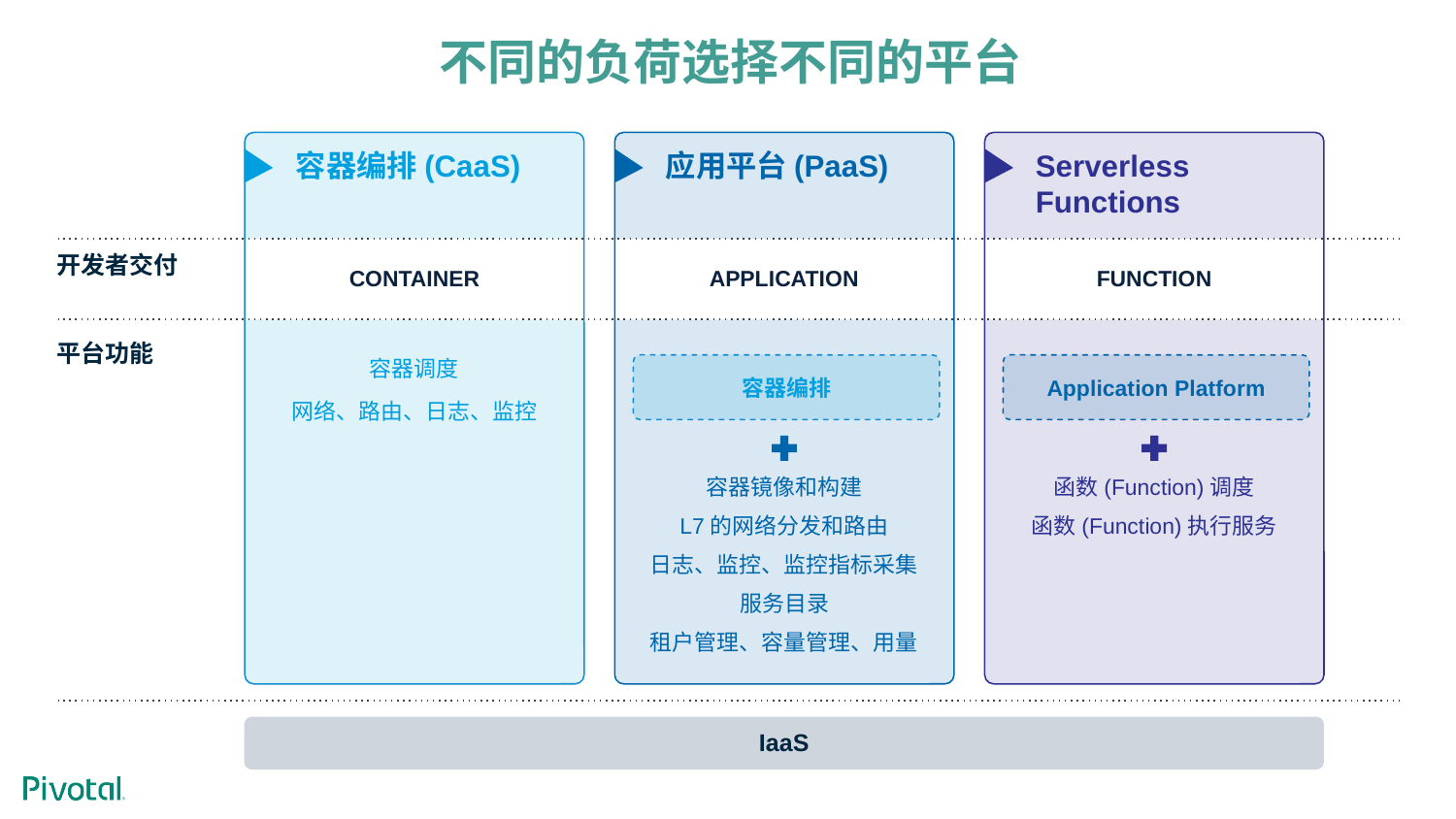

# 不同的负荷选择不同的平台

容器编排(CaaS)

应用平台(PaaS)

Serverless Functions

开发者交付
CONTAINER
APPLICATION
FUNCTION

平台功能
容器调度
网络、路由、日志、监控

容器编排
Application Platform

容器镜像和构建
L7的网络分发和路由
日志、监控、监控指标采集
服务目录
租户管理、容量管理、用量
函数(Function)调度
函数(Function)执行服务

IaaS